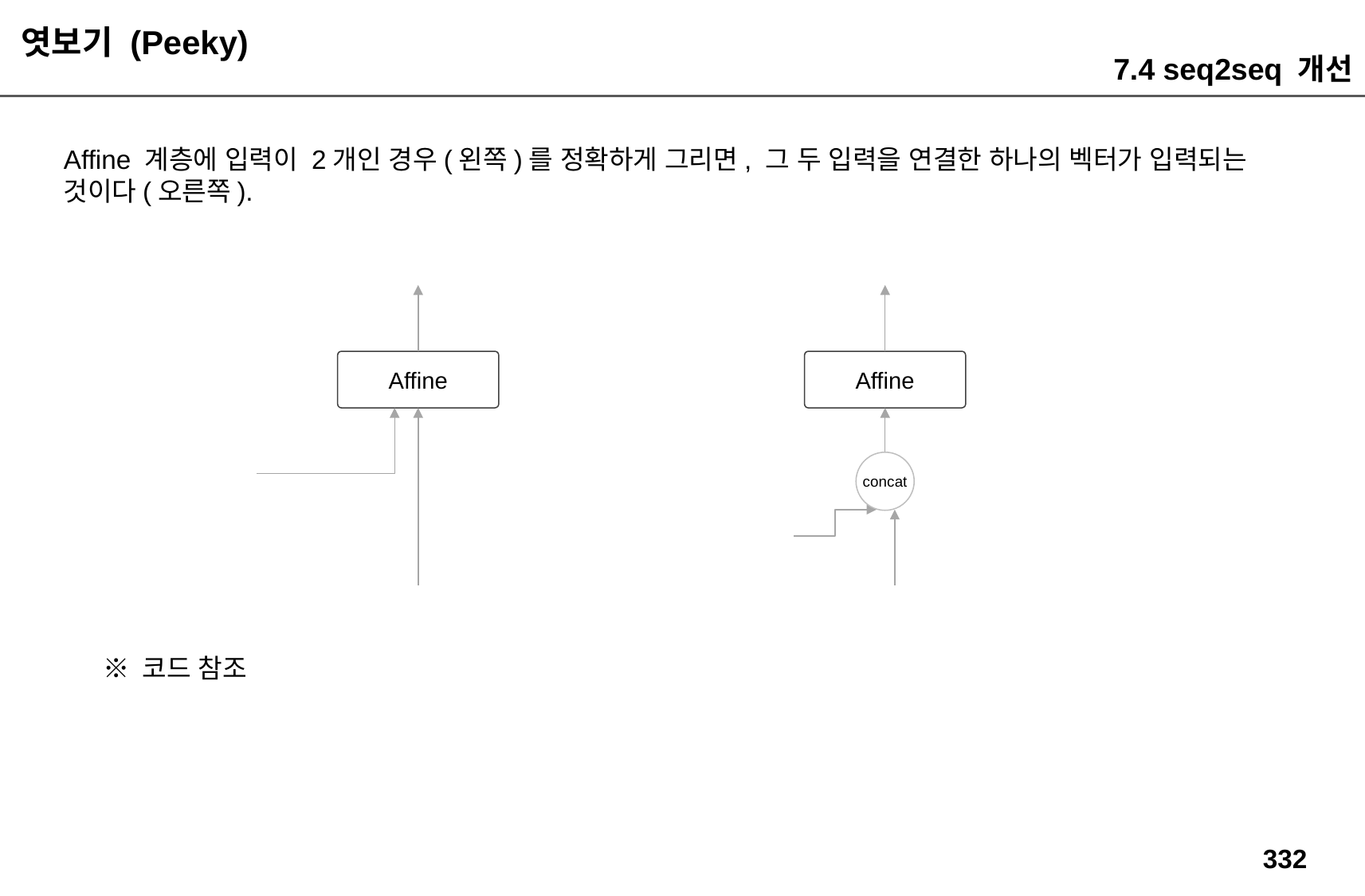

엿보기 (Peeky)
7.4 seq2seq 개선
Affine 계층에 입력이 2개인 경우(왼쪽)를 정확하게 그리면, 그 두 입력을 연결한 하나의 벡터가 입력되는
것이다(오른쪽).
Affine
Affine

concat

※ 코드 참조